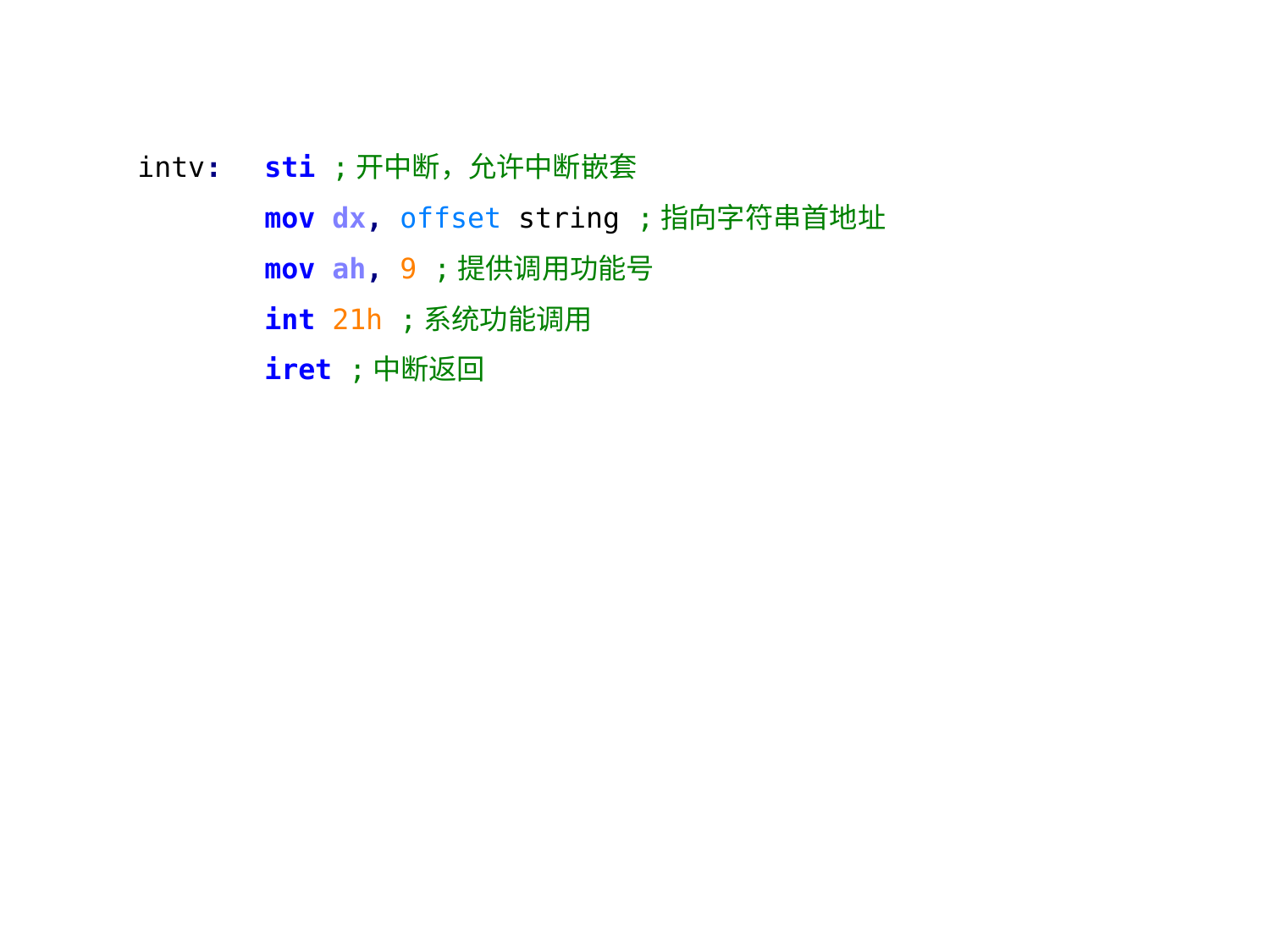

intv: 	sti ;开中断，允许中断嵌套
	mov dx, offset string ;指向字符串首地址
	mov ah, 9 ;提供调用功能号
	int 21h ;系统功能调用
	iret ;中断返回